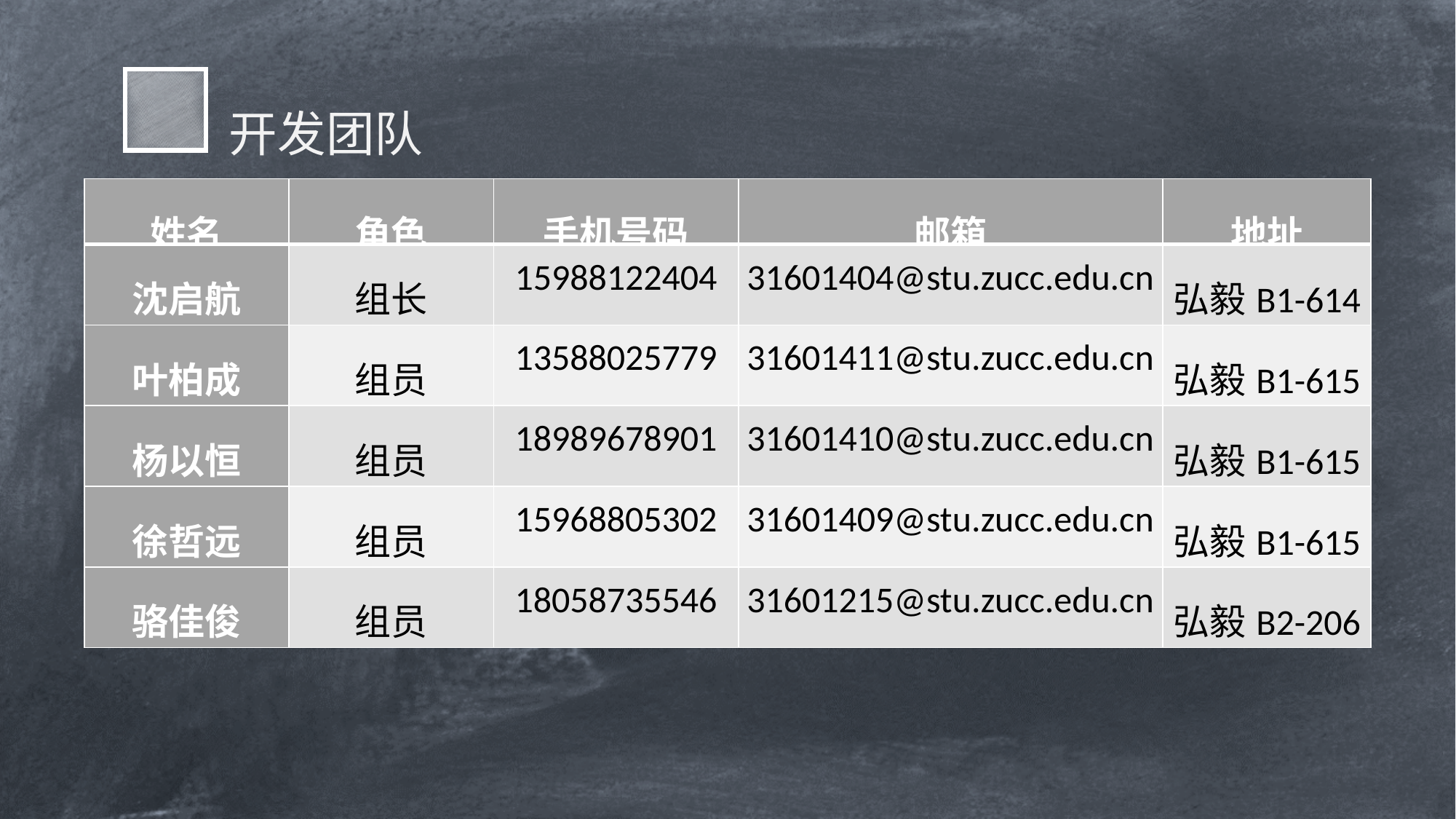

开发团队

| 姓名 | 角色 | 手机号码 | 邮箱 | 地址 |
| --- | --- | --- | --- | --- |
| 沈启航 | 组长 | 15988122404 | 31601404@stu.zucc.edu.cn | 弘毅B1-614 |
| 叶柏成 | 组员 | 13588025779 | 31601411@stu.zucc.edu.cn | 弘毅B1-615 |
| 杨以恒 | 组员 | 18989678901 | 31601410@stu.zucc.edu.cn | 弘毅B1-615 |
| 徐哲远 | 组员 | 15968805302 | 31601409@stu.zucc.edu.cn | 弘毅B1-615 |
| 骆佳俊 | 组员 | 18058735546 | 31601215@stu.zucc.edu.cn | 弘毅B2-206 |